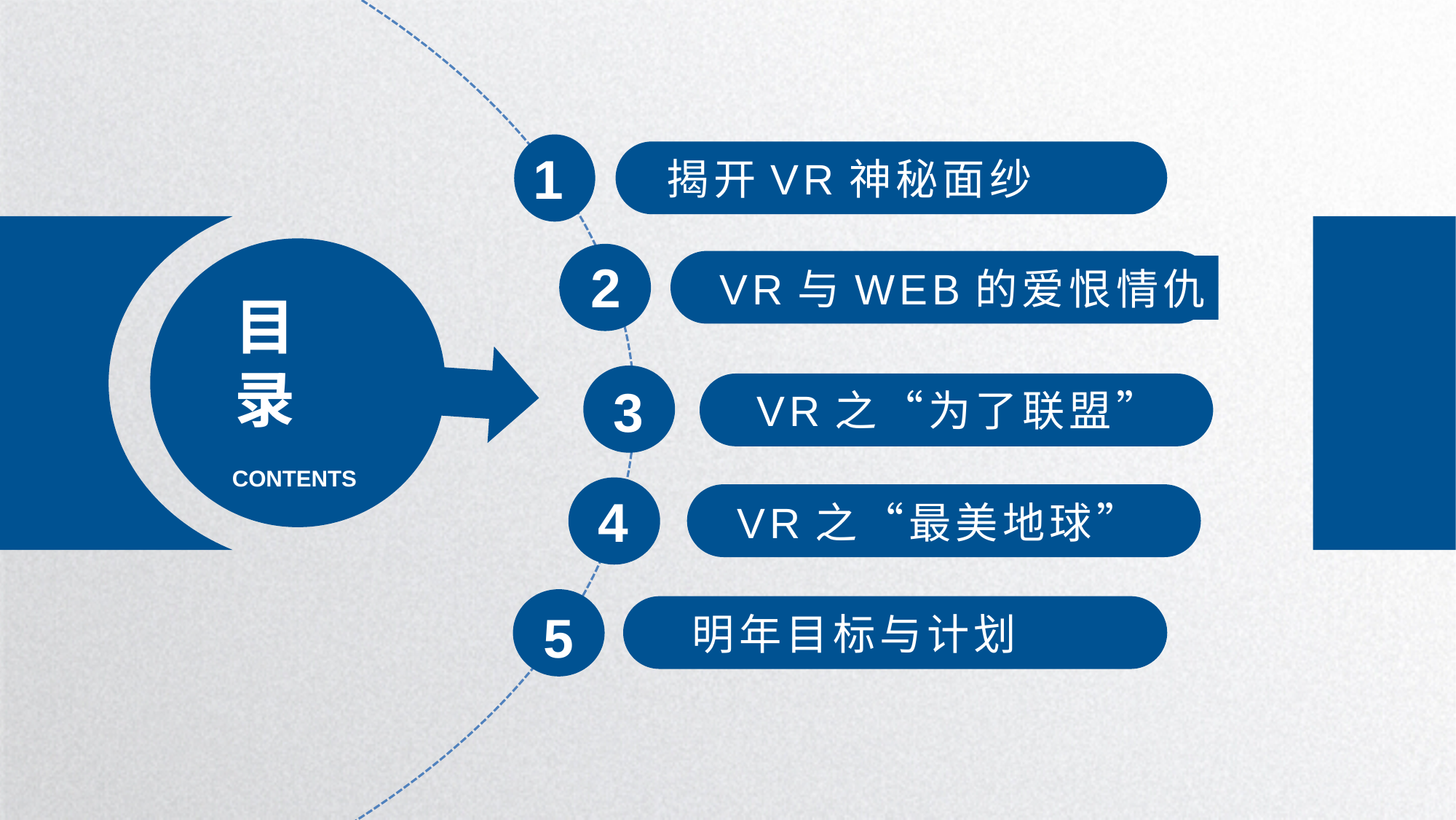

1

揭开VR神秘面纱

2

VR与WEB的爱恨情仇
目
录

3

VR之“为了联盟”
CONTENTS

4

VR之“最美地球”

5
明年目标与计划